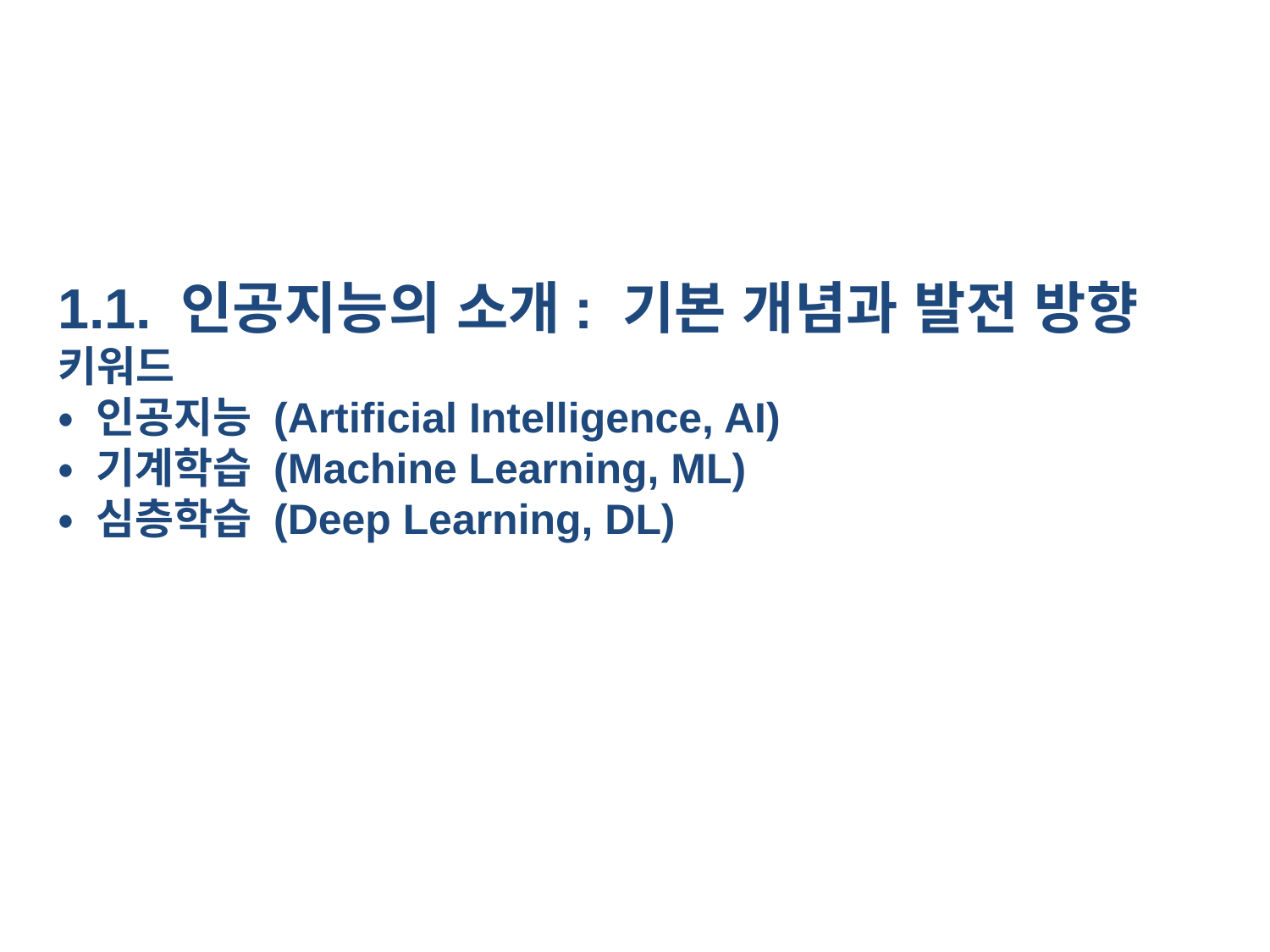

1.1. 인공지능의 소개: 기본 개념과 발전 방향
키워드
• 인공지능 (Artificial Intelligence, AI)
• 기계학습 (Machine Learning, ML)
• 심층학습 (Deep Learning, DL)